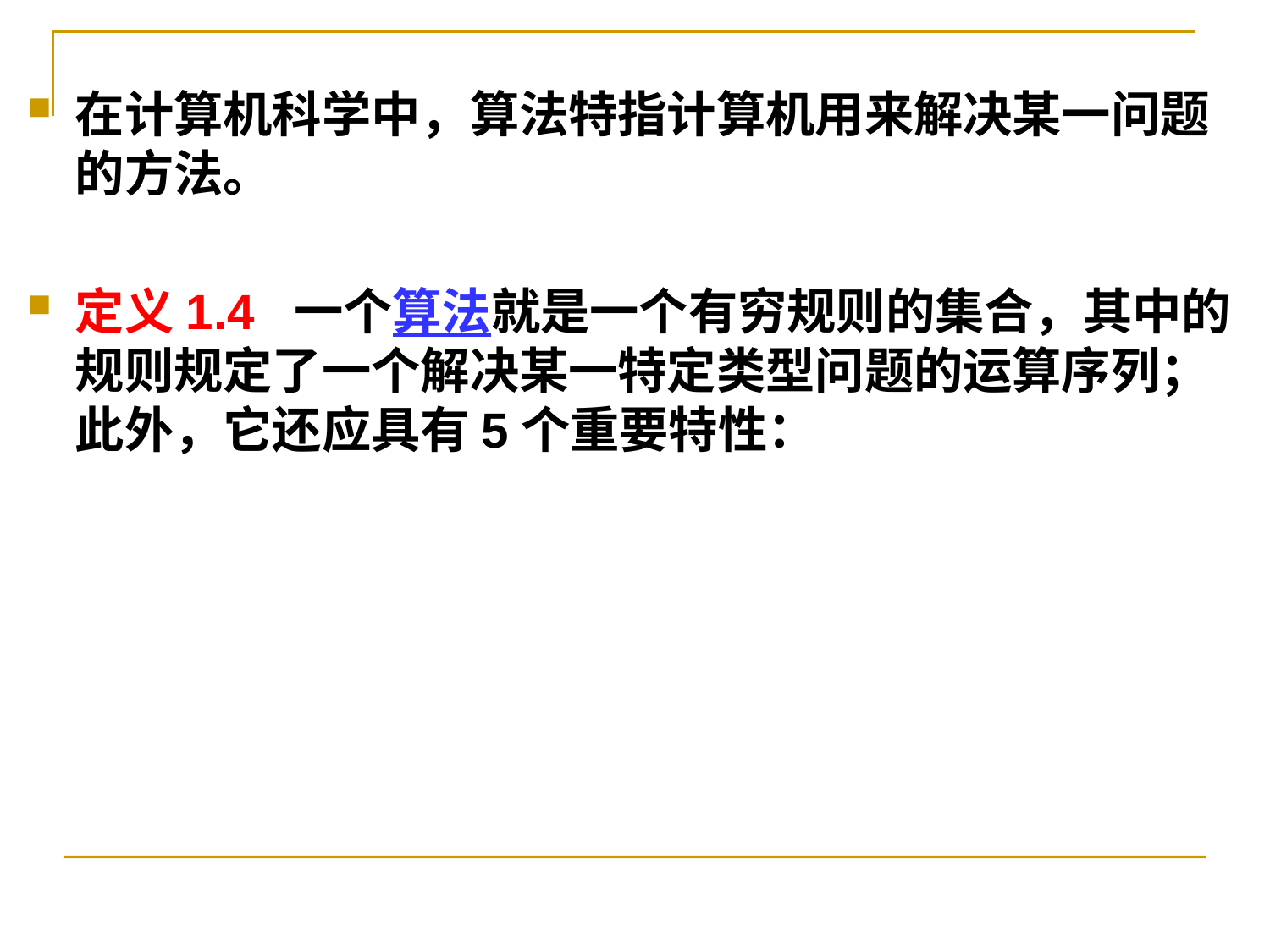

在计算机科学中，算法特指计算机用来解决某一问题的方法。

定义1.4  一个算法就是一个有穷规则的集合，其中的规则规定了一个解决某一特定类型问题的运算序列；此外，它还应具有5个重要特性：